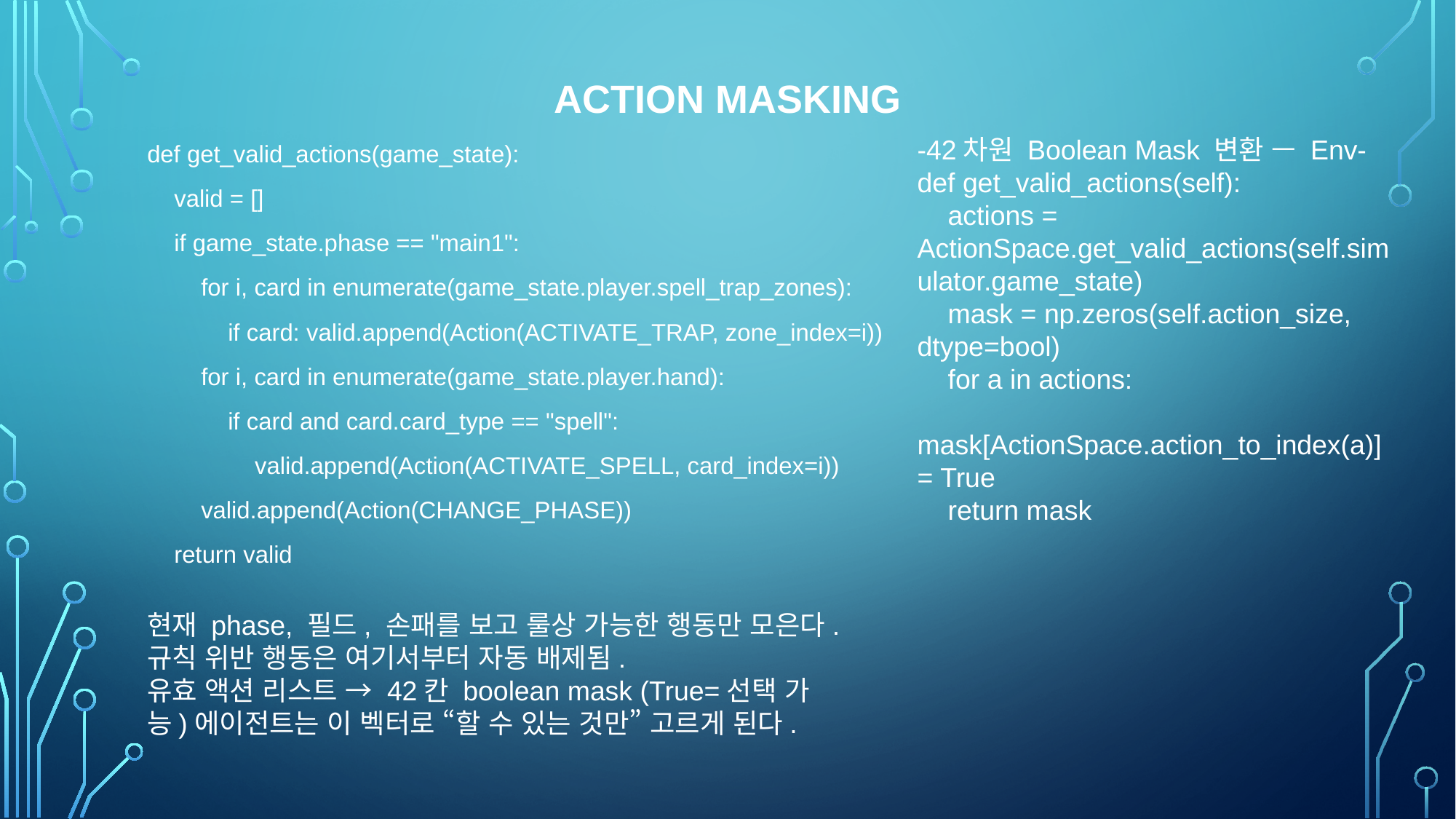

# Action Masking
def get_valid_actions(game_state):
    valid = []
    if game_state.phase == "main1":
        for i, card in enumerate(game_state.player.spell_trap_zones):
            if card: valid.append(Action(ACTIVATE_TRAP, zone_index=i))
        for i, card in enumerate(game_state.player.hand):
            if card and card.card_type == "spell":
                valid.append(Action(ACTIVATE_SPELL, card_index=i))
        valid.append(Action(CHANGE_PHASE))
    return valid
-42차원 Boolean Mask 변환 — Env-
def get_valid_actions(self):
    actions = ActionSpace.get_valid_actions(self.simulator.game_state)
    mask = np.zeros(self.action_size, dtype=bool)
    for a in actions:
        mask[ActionSpace.action_to_index(a)] = True
    return mask
현재 phase, 필드, 손패를 보고 룰상 가능한 행동만 모은다.
규칙 위반 행동은 여기서부터 자동 배제됨.
유효 액션 리스트 → 42칸 boolean mask (True=선택 가능)에이전트는 이 벡터로 “할 수 있는 것만” 고르게 된다.